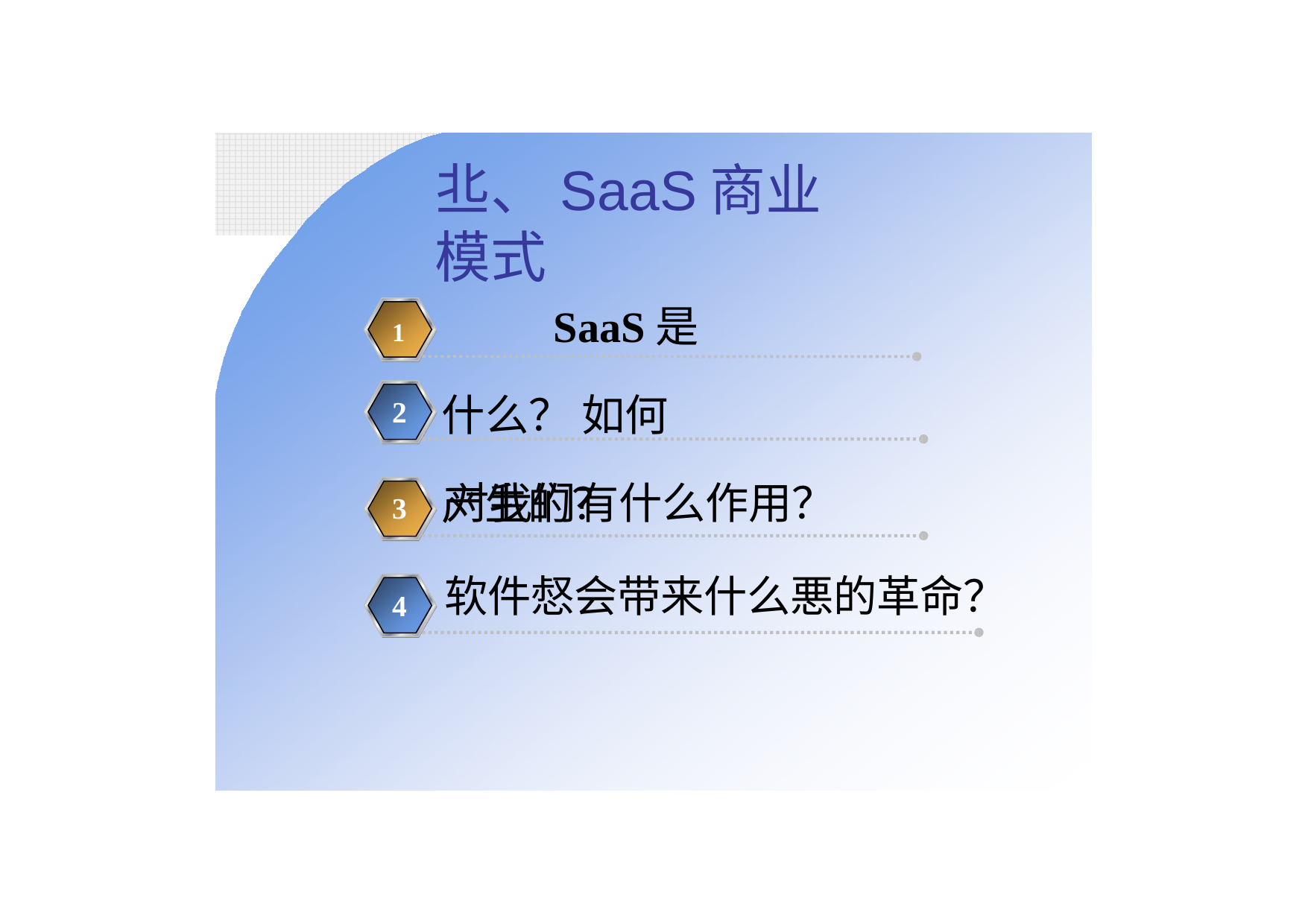

丠、SaaS商业模式
1		SaaS是什么？ 如何产生的？

2

3	对我们有什么作用？

软件惄会带来什么悪的革命？

4